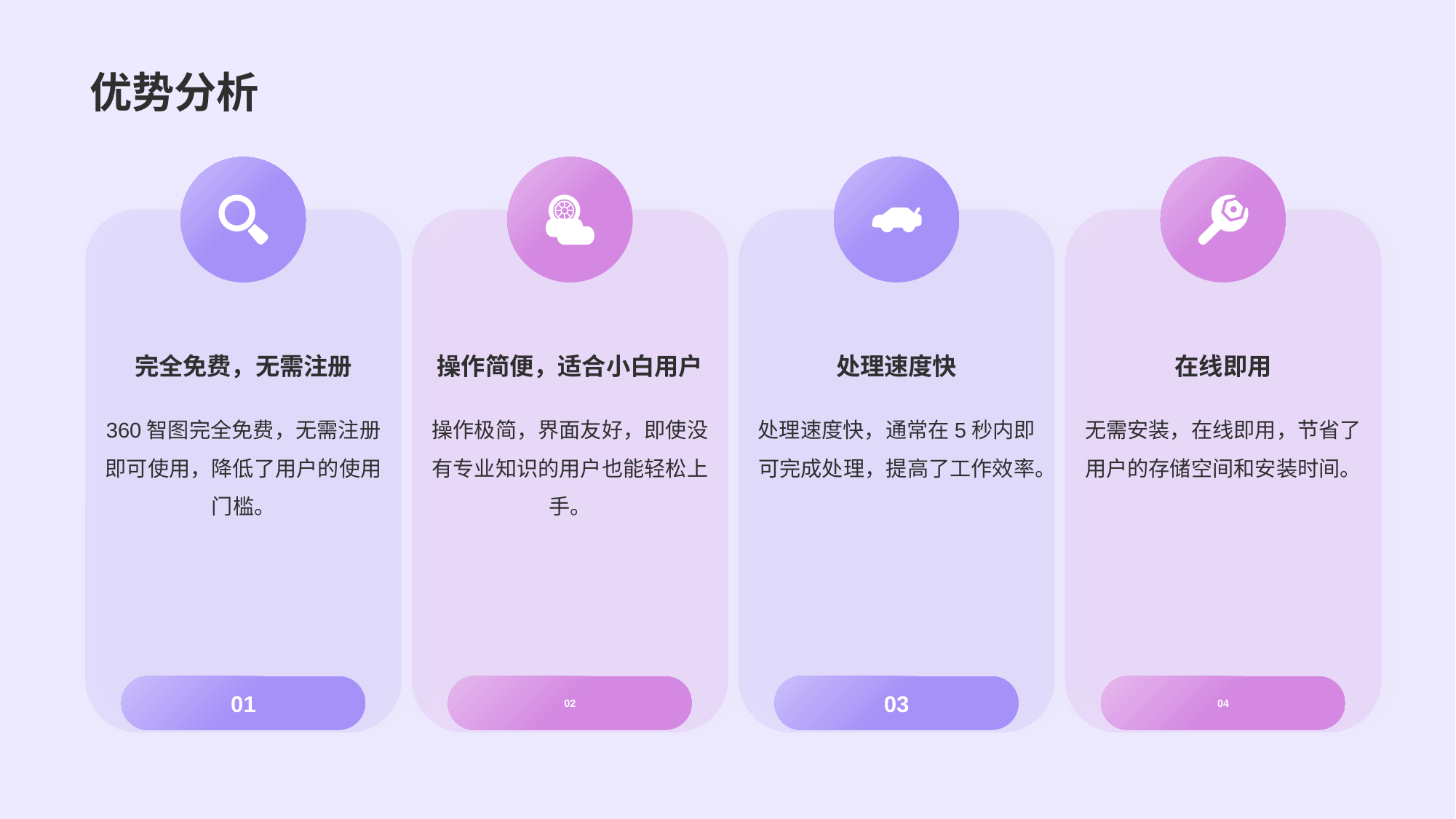

# 优势分析

完全免费，无需注册
操作简便，适合小白用户
处理速度快
在线即用
360智图完全免费，无需注册即可使用，降低了用户的使用门槛。
操作极简，界面友好，即使没有专业知识的用户也能轻松上手。
处理速度快，通常在5秒内即可完成处理，提高了工作效率。
无需安装，在线即用，节省了用户的存储空间和安装时间。
01
02
03
04